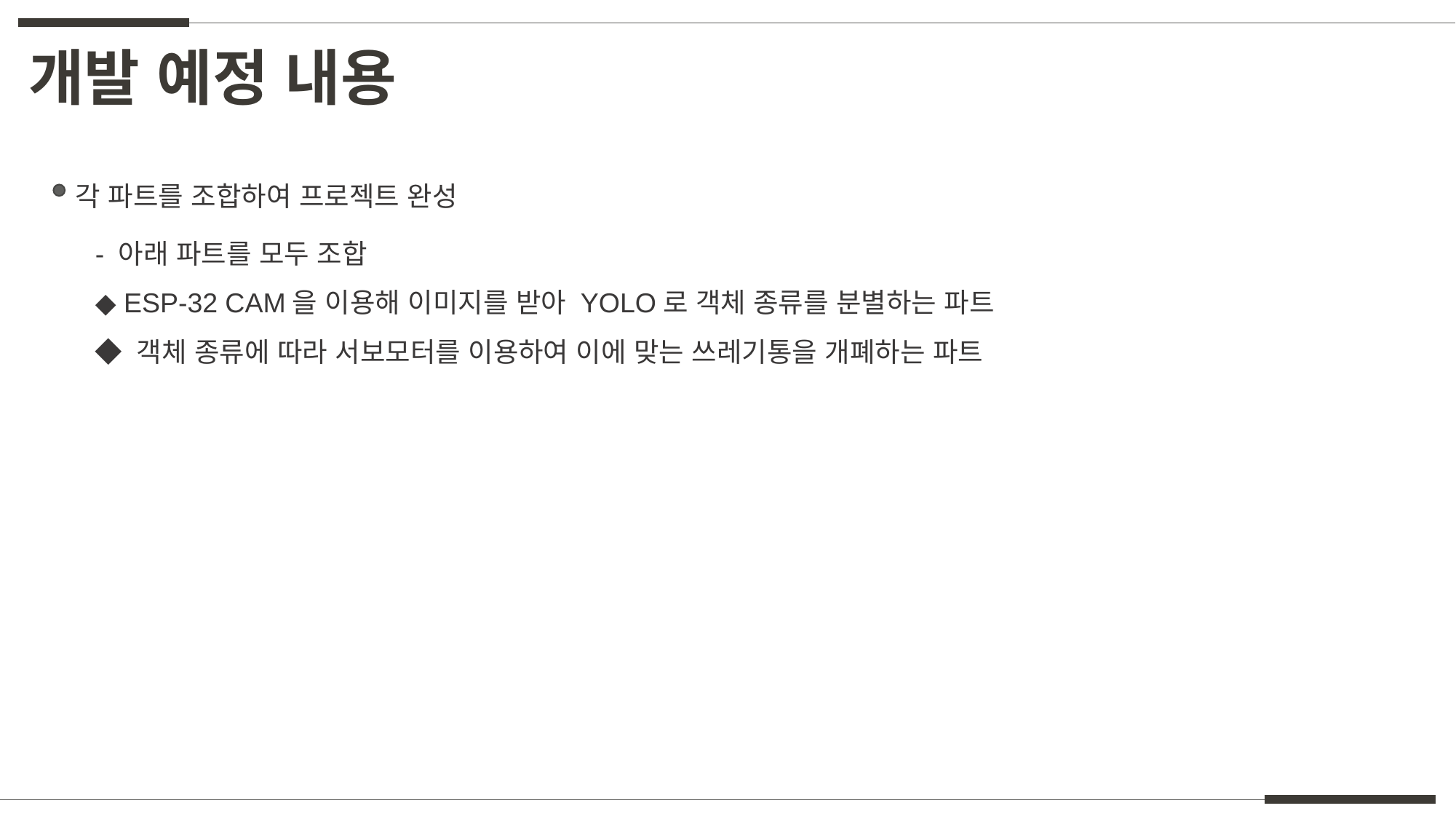

개발 예정 내용
각 파트를 조합하여 프로젝트 완성

- 아래 파트를 모두 조합
◆ ESP-32 CAM을 이용해 이미지를 받아 YOLO로 객체 종류를 분별하는 파트
◆ 객체 종류에 따라 서보모터를 이용하여 이에 맞는 쓰레기통을 개폐하는 파트